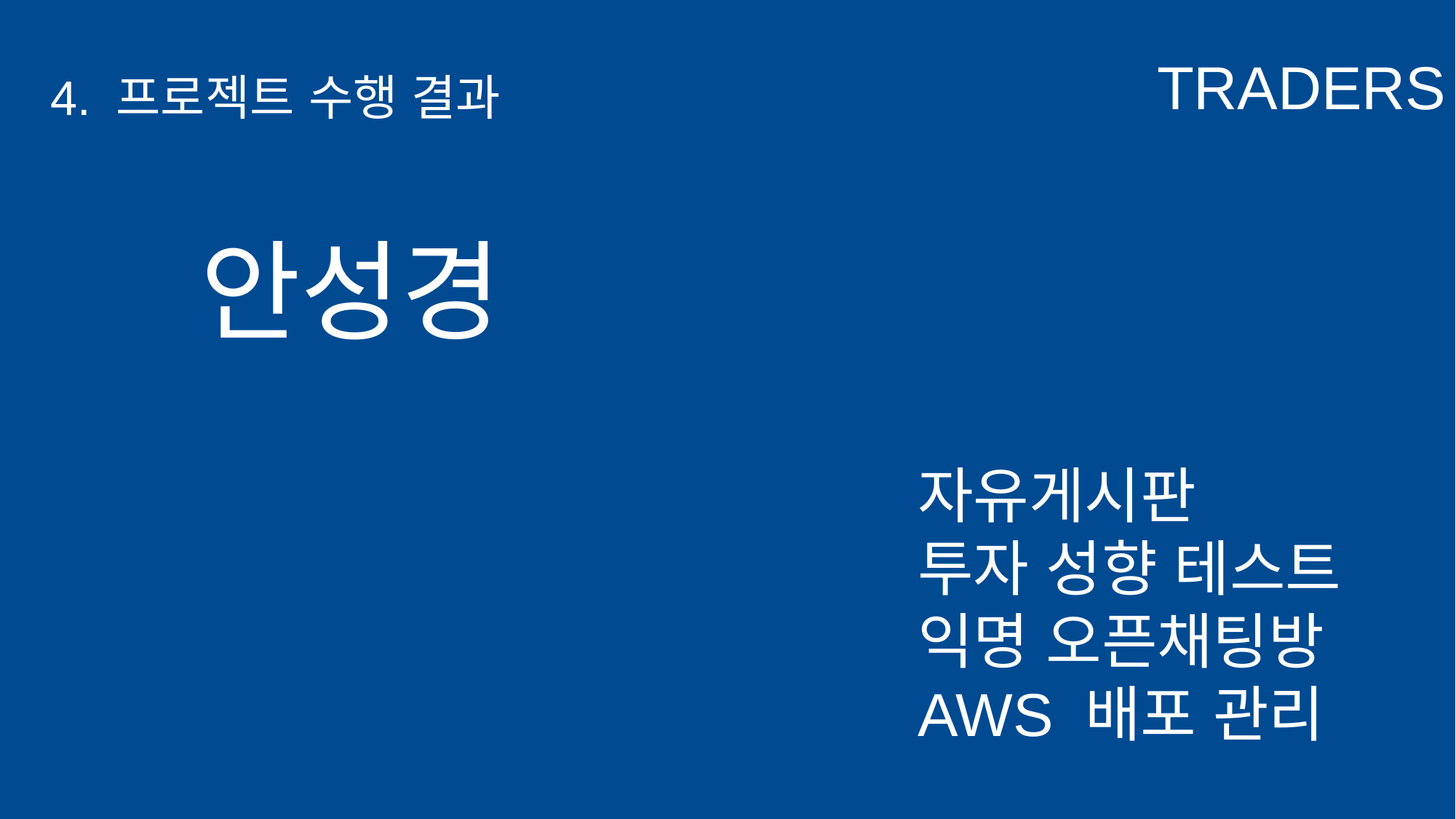

TRADERS
4. 프로젝트 수행 결과
안성경
자유게시판
투자 성향 테스트
익명 오픈채팅방
AWS 배포 관리